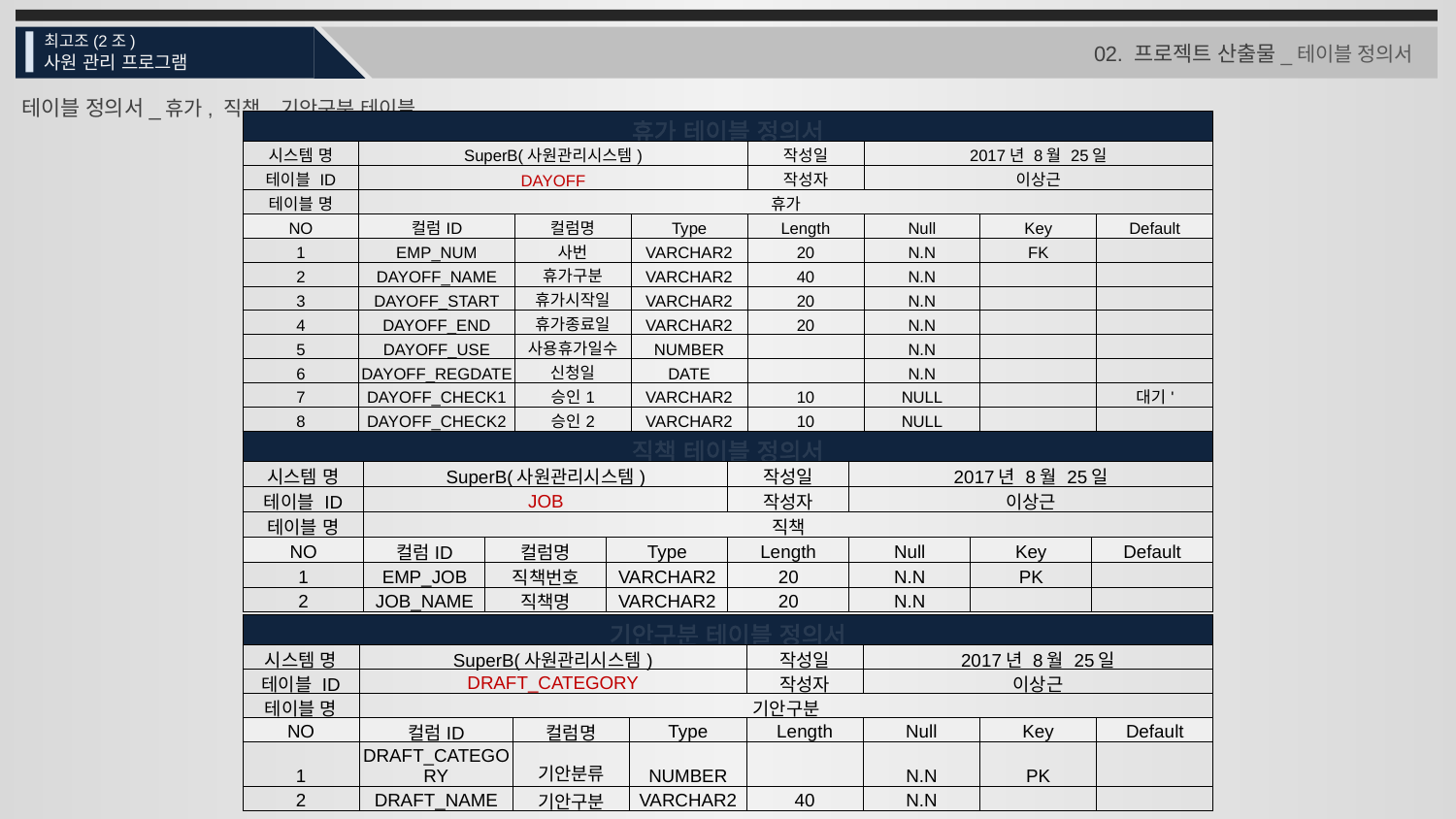

최고조(2조)

사원 관리 프로그램

02. 프로젝트 산출물_테이블 정의서
테이블 정의서_휴가, 직책, 기안구분 테이블
| 휴가 테이블 정의서 |  |  |  |  |  |  |  |
| --- | --- | --- | --- | --- | --- | --- | --- |
| 시스템 명 | SuperB(사원관리시스템) |  |  | 작성일 | 2017년 8월 25일 |  |  |
| 테이블 ID | DAYOFF |  |  | 작성자 | 이상근 |  |  |
| 테이블 명 | 휴가 |  |  |  |  |  |  |
| NO | 컬럼ID | 컬럼명 | Type | Length | Null | Key | Default |
| 1 | EMP\_NUM | 사번 | VARCHAR2 | 20 | N.N | FK |  |
| 2 | DAYOFF\_NAME | 휴가구분 | VARCHAR2 | 40 | N.N |  |  |
| 3 | DAYOFF\_START | 휴가시작일 | VARCHAR2 | 20 | N.N |  |  |
| 4 | DAYOFF\_END | 휴가종료일 | VARCHAR2 | 20 | N.N |  |  |
| 5 | DAYOFF\_USE | 사용휴가일수 | NUMBER |  | N.N |  |  |
| 6 | DAYOFF\_REGDATE | 신청일 | DATE |  | N.N |  |  |
| 7 | DAYOFF\_CHECK1 | 승인1 | VARCHAR2 | 10 | NULL |  | 대기' |
| 8 | DAYOFF\_CHECK2 | 승인2 | VARCHAR2 | 10 | NULL |  |  |
| 직책 테이블 정의서 |  |  |  |  |  |  |  |
| --- | --- | --- | --- | --- | --- | --- | --- |
| 시스템 명 | SuperB(사원관리시스템) |  |  | 작성일 | 2017년 8월 25일 |  |  |
| 테이블 ID | JOB |  |  | 작성자 | 이상근 |  |  |
| 테이블 명 | 직책 |  |  |  |  |  |  |
| NO | 컬럼ID | 컬럼명 | Type | Length | Null | Key | Default |
| 1 | EMP\_JOB | 직책번호 | VARCHAR2 | 20 | N.N | PK |  |
| 2 | JOB\_NAME | 직책명 | VARCHAR2 | 20 | N.N |  |  |
| 기안구분 테이블 정의서 |  |  |  |  |  |  |  |
| --- | --- | --- | --- | --- | --- | --- | --- |
| 시스템 명 | SuperB(사원관리시스템) |  |  | 작성일 | 2017년 8월 25일 |  |  |
| 테이블 ID | DRAFT\_CATEGORY |  |  | 작성자 | 이상근 |  |  |
| 테이블 명 | 기안구분 |  |  |  |  |  |  |
| NO | 컬럼ID | 컬럼명 | Type | Length | Null | Key | Default |
| 1 | DRAFT\_CATEGORY | 기안분류 | NUMBER |  | N.N | PK |  |
| 2 | DRAFT\_NAME | 기안구분 | VARCHAR2 | 40 | N.N |  |  |